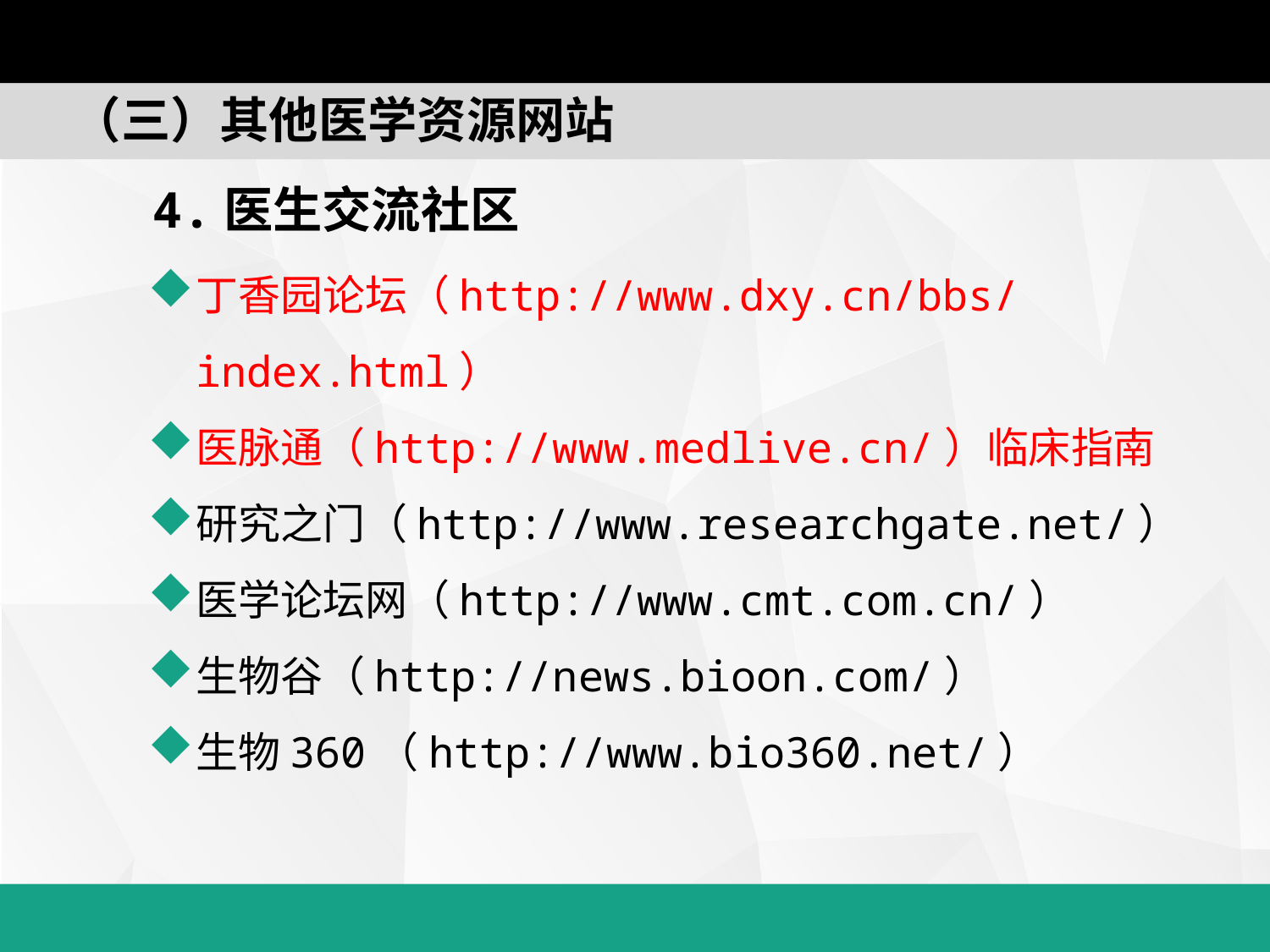

（三）其他医学资源网站
4.医生交流社区
丁香园论坛（http://www.dxy.cn/bbs/index.html）
医脉通（http://www.medlive.cn/）临床指南
研究之门（http://www.researchgate.net/）
医学论坛网（http://www.cmt.com.cn/）
生物谷（http://news.bioon.com/）
生物360（http://www.bio360.net/）